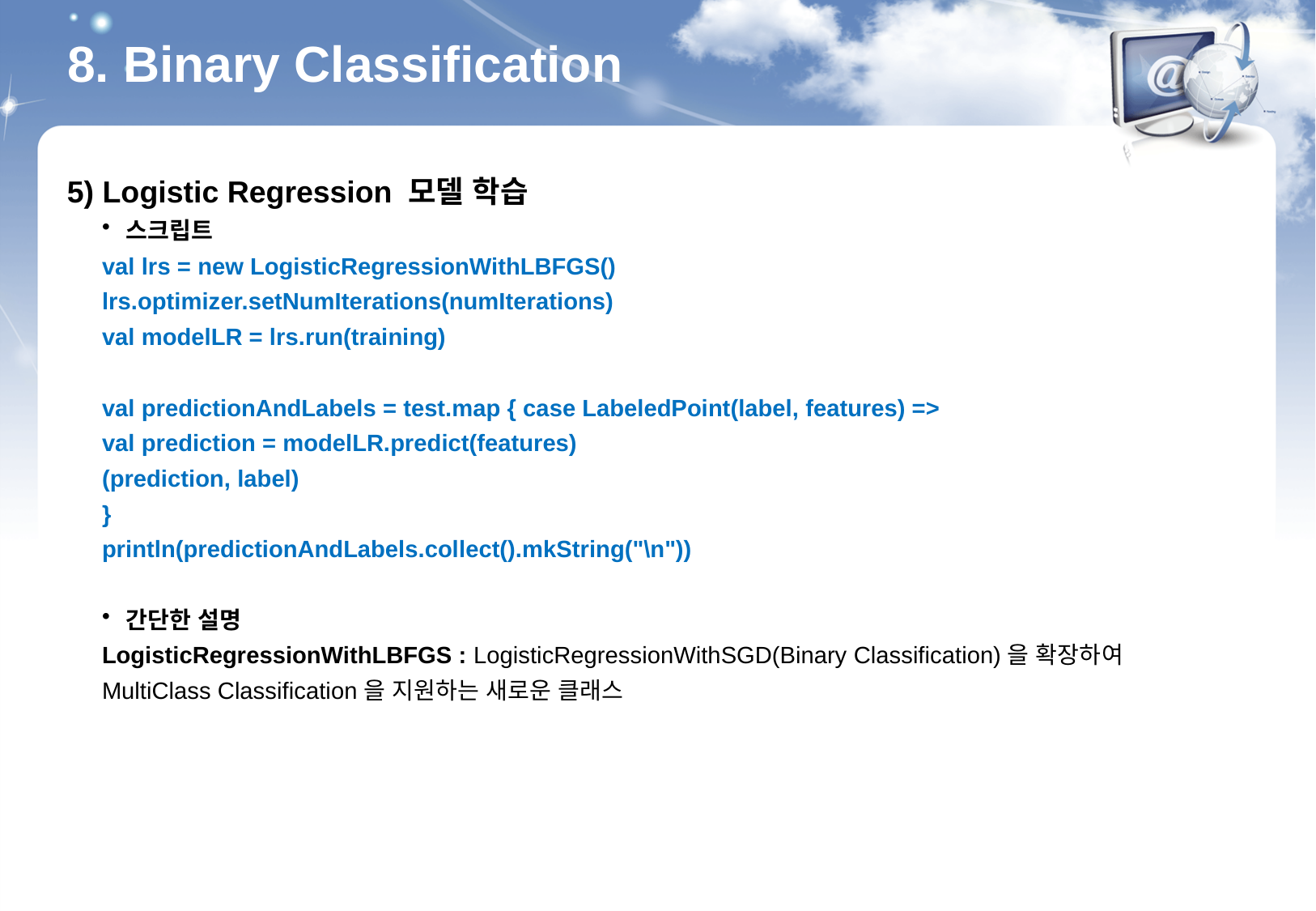

8. Binary Classification
5) Logistic Regression 모델 학습
스크립트
val lrs = new LogisticRegressionWithLBFGS()
lrs.optimizer.setNumIterations(numIterations)
val modelLR = lrs.run(training)

val predictionAndLabels = test.map { case LabeledPoint(label, features) =>
val prediction = modelLR.predict(features)
(prediction, label)
}
println(predictionAndLabels.collect().mkString("\n"))

간단한 설명
LogisticRegressionWithLBFGS : LogisticRegressionWithSGD(Binary Classification)을 확장하여
MultiClass Classification을 지원하는 새로운 클래스